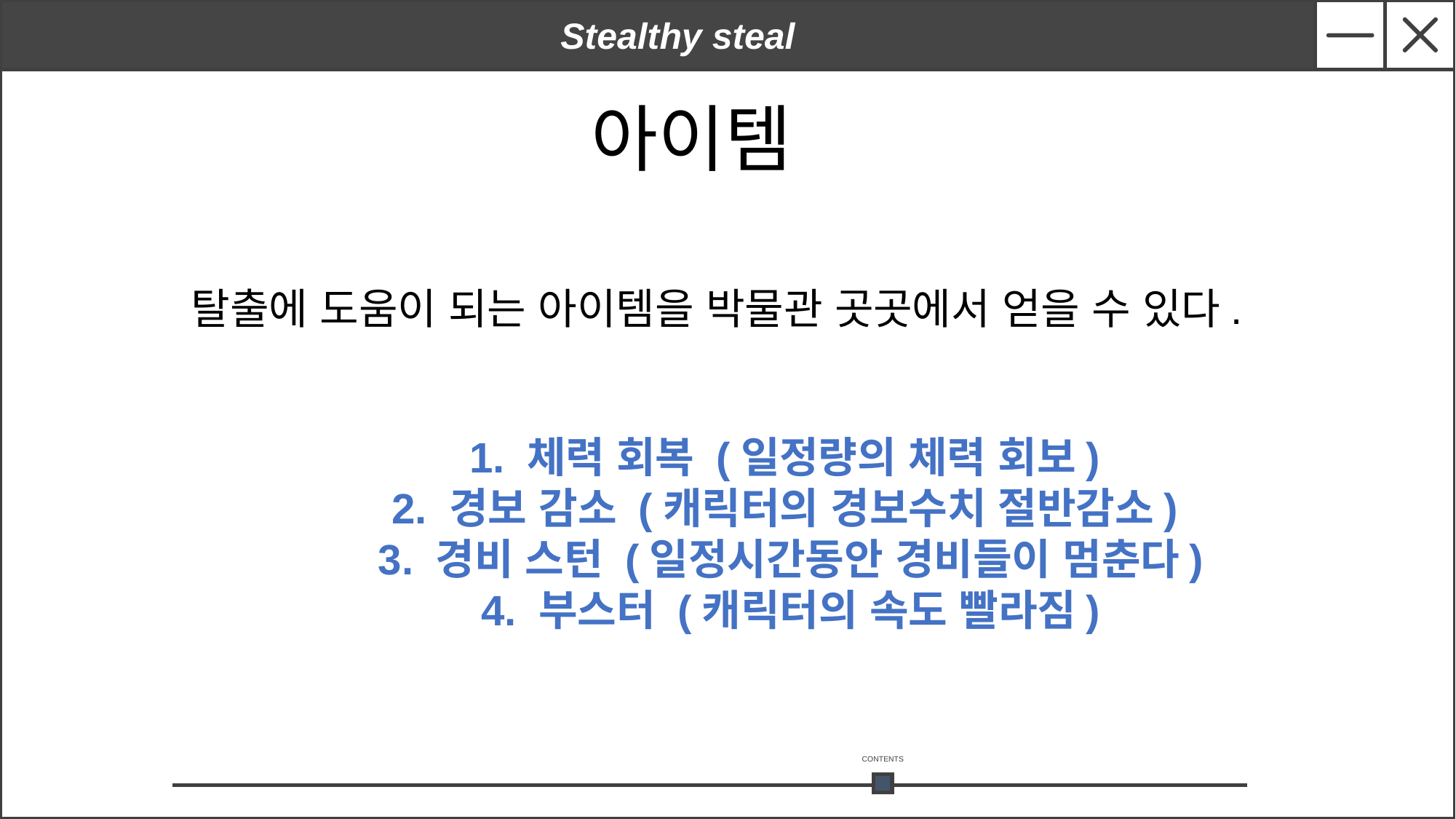

Stealthy steal

아이템
탈출에 도움이 되는 아이템을 박물관 곳곳에서 얻을 수 있다.

1. 체력 회복 (일정량의 체력 회보)
2. 경보 감소 (캐릭터의 경보수치 절반감소)
 3. 경비 스턴 (일정시간동안 경비들이 멈춘다)
 4. 부스터 (캐릭터의 속도 빨라짐)

CONTENTS